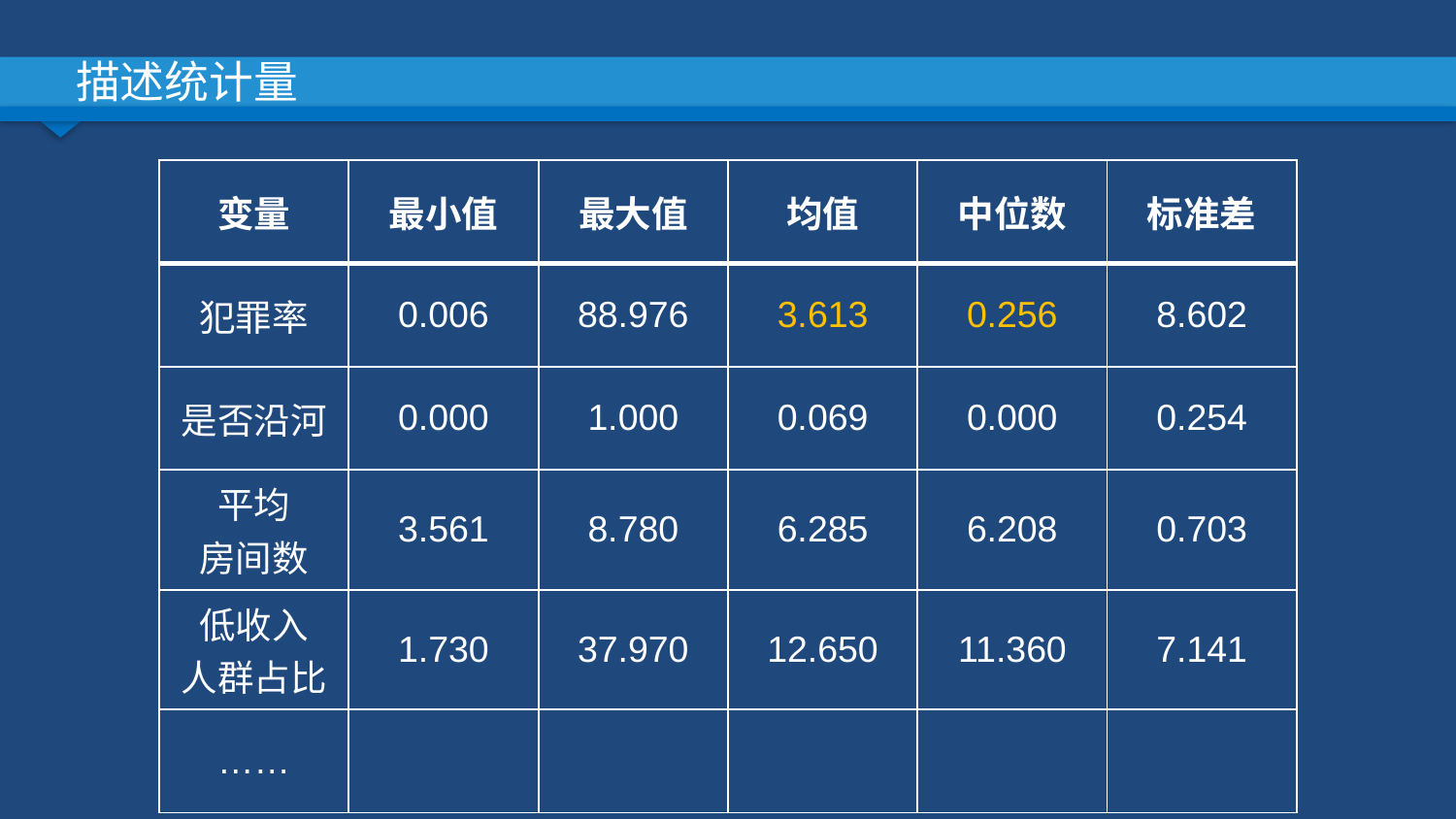

# 描述统计量
| 变量 | 最小值 | 最大值 | 均值 | 中位数 | 标准差 |
| --- | --- | --- | --- | --- | --- |
| 犯罪率 | 0.006 | 88.976 | 3.613 | 0.256 | 8.602 |
| 是否沿河 | 0.000 | 1.000 | 0.069 | 0.000 | 0.254 |
| 平均 房间数 | 3.561 | 8.780 | 6.285 | 6.208 | 0.703 |
| 低收入 人群占比 | 1.730 | 37.970 | 12.650 | 11.360 | 7.141 |
| …… |  |  |  |  |  |